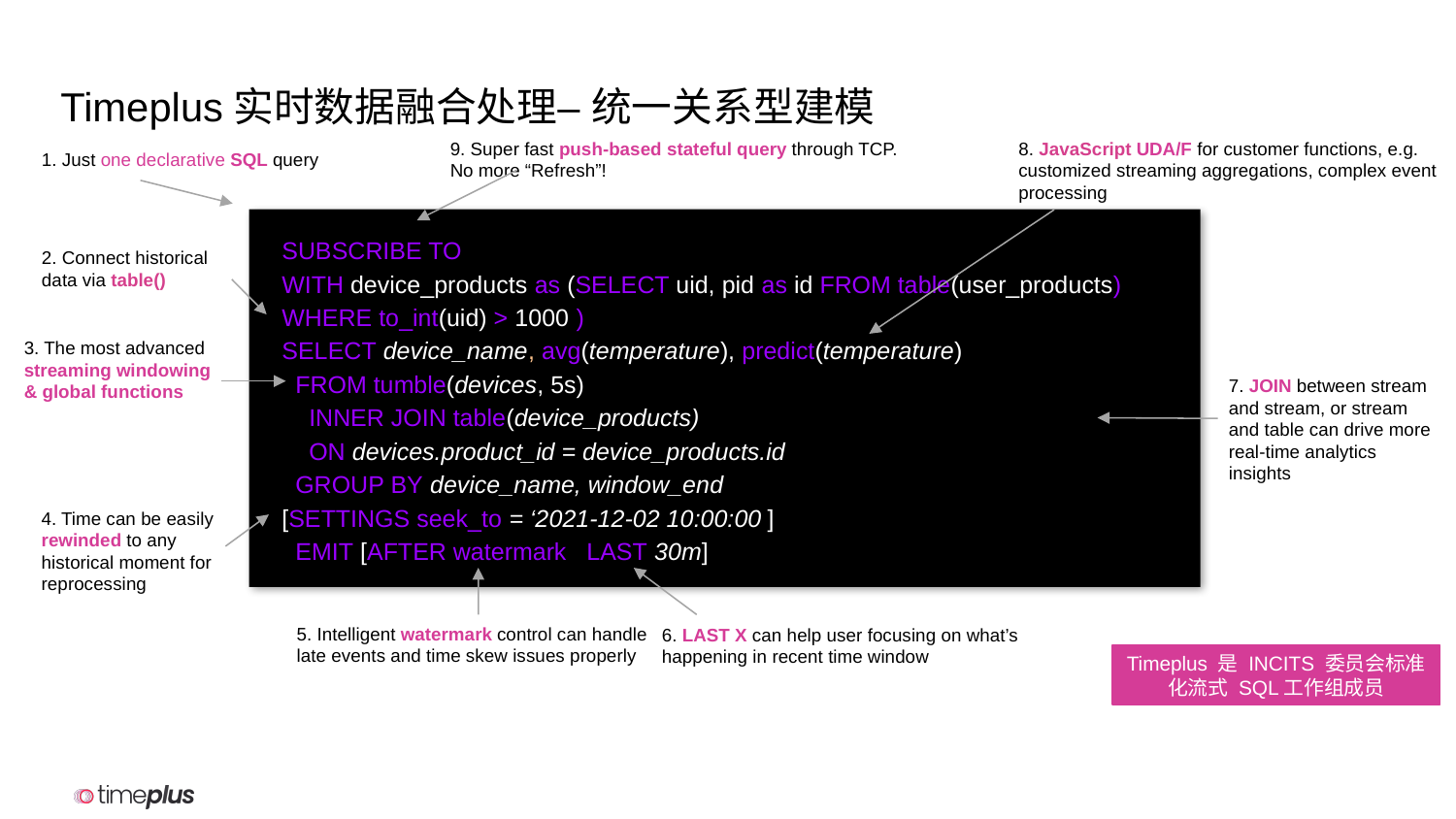

# Timeplus实时数据融合处理– 统一关系型建模
9. Super fast push-based stateful query through TCP.  No more “Refresh”!
8. JavaScript UDA/F for customer functions, e.g.  customized streaming aggregations, complex event processing
1. Just one declarative SQL query
SUBSCRIBE TO
WITH device_products as (SELECT uid, pid as id FROM table(user_products) WHERE to_int(uid) > 1000 )
SELECT device_name, avg(temperature), predict(temperature)
  FROM tumble(devices, 5s)
    INNER JOIN table(device_products)
    ON devices.product_id = device_products.id
  GROUP BY device_name, window_end
[SETTINGS seek_to = ‘2021-12-02 10:00:00’]
  EMIT [AFTER watermark | LAST 30m]
2. Connect historical data via table()
3. The most advanced streaming windowing & global functions
7. JOIN between stream and stream, or stream and table can drive more real-time analytics insights
4. Time can be easily rewinded to any historical moment for reprocessing
5. Intelligent watermark control can handle late events and time skew issues properly
6. LAST X can help user focusing on what’s happening in recent time window
Timeplus 是 INCITS 委员会标准化流式 SQL工作组成员